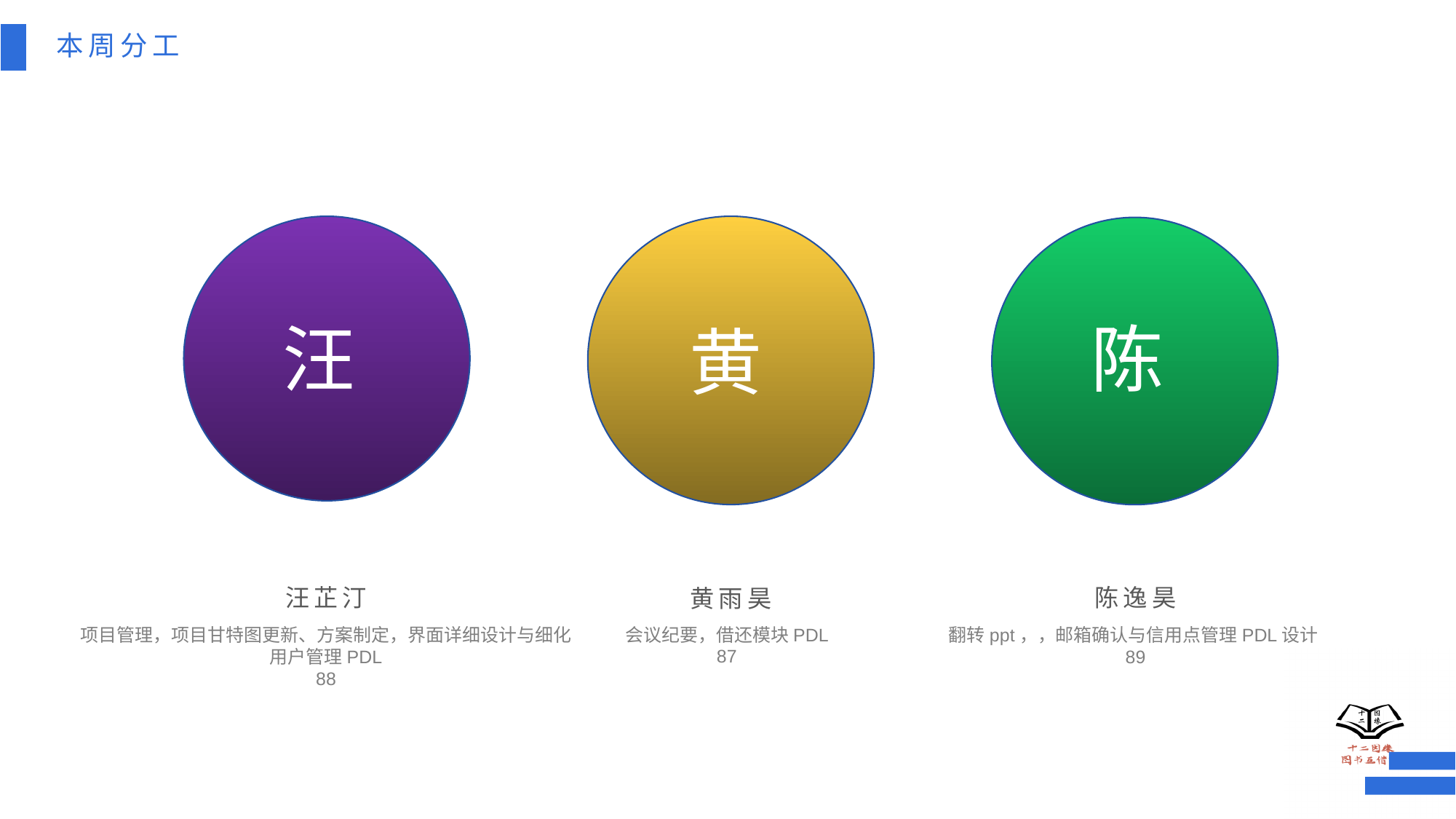

本周分工

汪
陈
黄
汪芷汀
陈逸昊
黄雨昊
会议纪要，借还模块PDL
87
项目管理，项目甘特图更新、方案制定，界面详细设计与细化
用户管理PDL
88
翻转ppt，，邮箱确认与信用点管理PDL设计
89